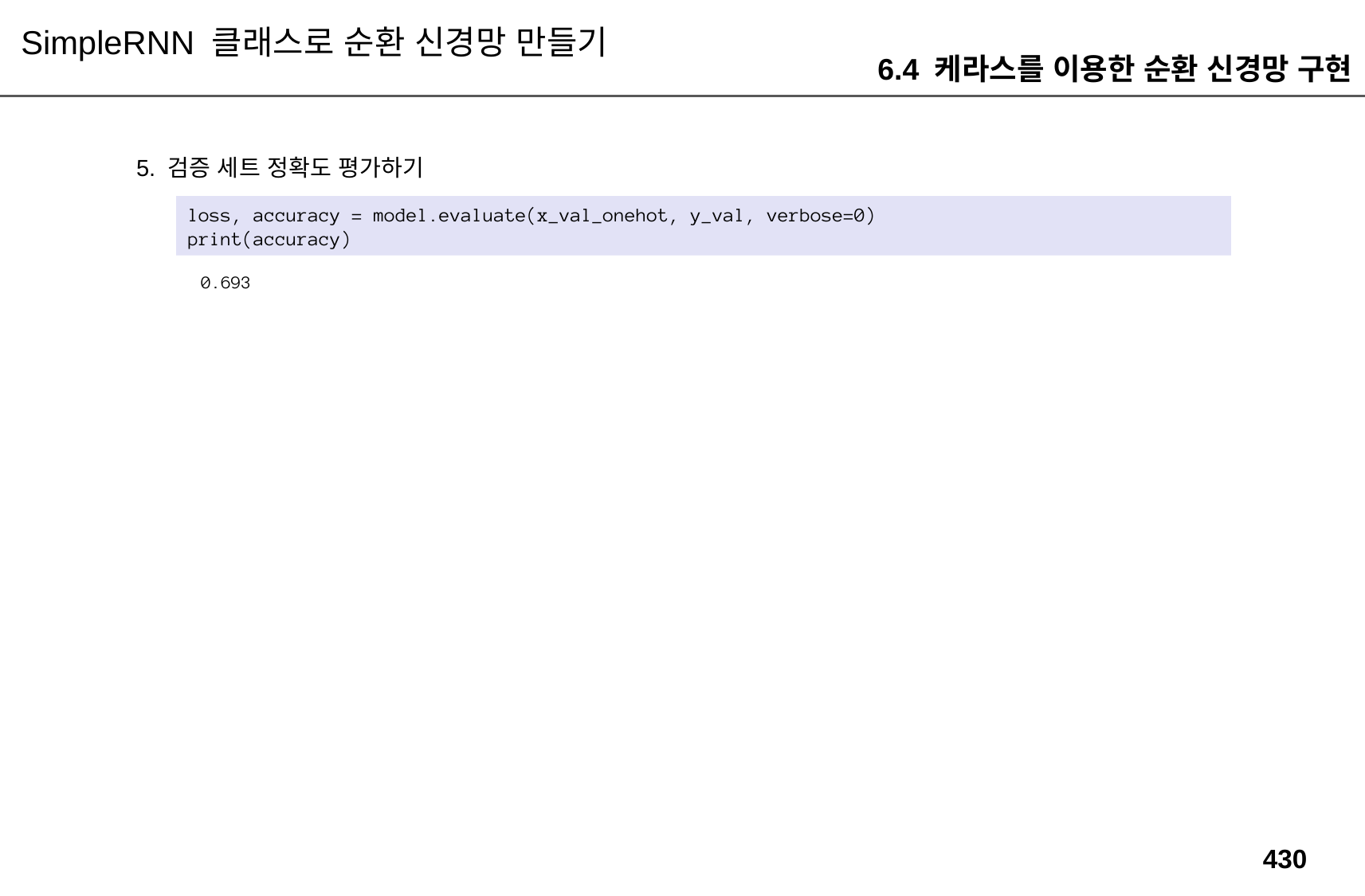

SimpleRNN 클래스로 순환 신경망 만들기
6.4 케라스를 이용한 순환 신경망 구현
5. 검증 세트 정확도 평가하기
loss, accuracy = model.evaluate(x_val_onehot, y_val, verbose=0)
print(accuracy)
0.693